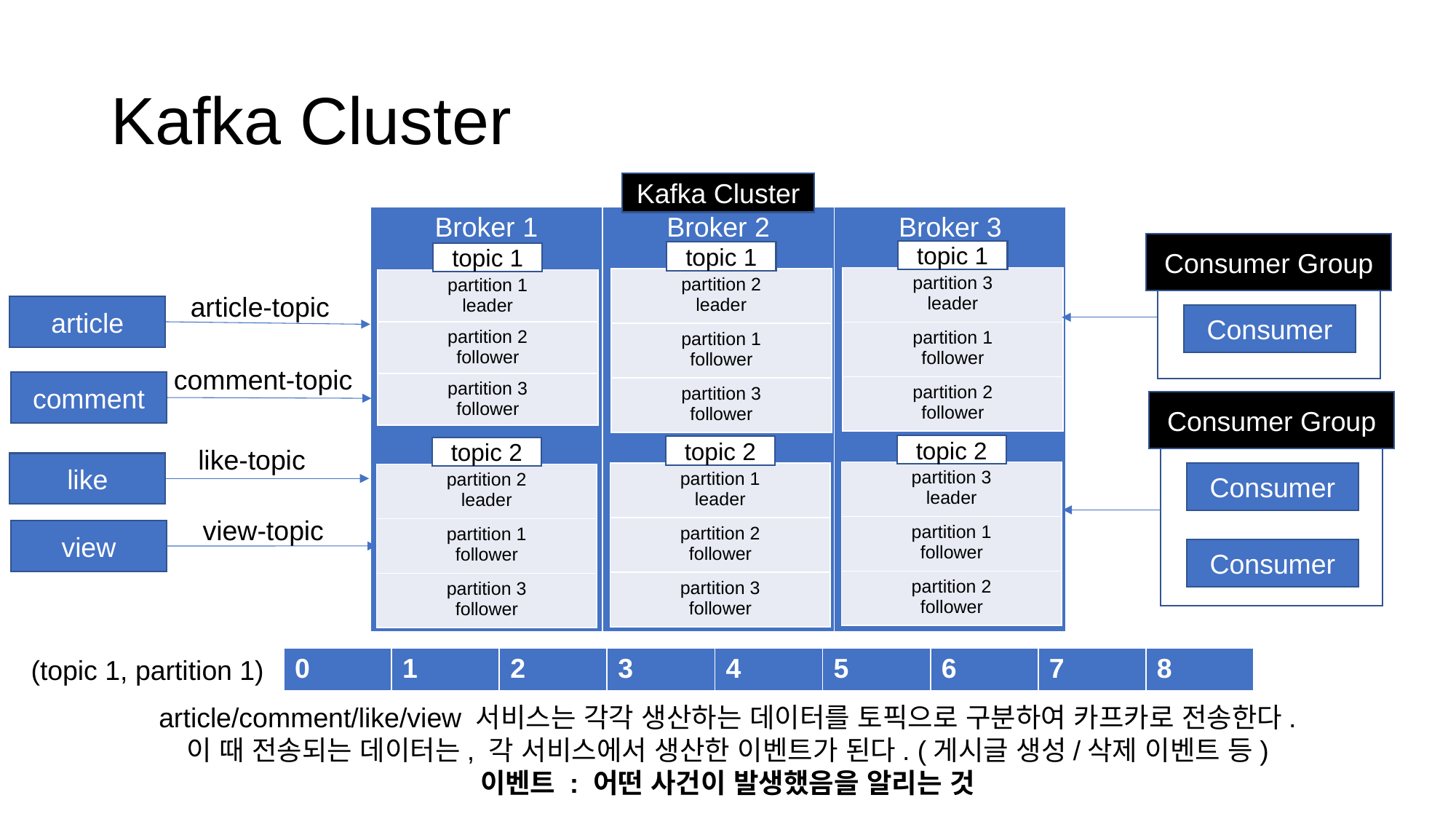

# Kafka Cluster
Kafka Cluster
| Broker 1 | Broker 2 | Broker 3 |
| --- | --- | --- |
Consumer Group
topic 1
topic 1
topic 1

| partition 3 leader |
| --- |
| partition 1 follower |
| partition 2 follower |
| partition 2 leader |
| --- |
| partition 1 follower |
| partition 3 follower |
| partition 1 leader |
| --- |
| partition 2 follower |
| partition 3 follower |
article-topic
article
Consumer
comment-topic
comment
Consumer Group

topic 2
topic 2
topic 2
like-topic
like
| partition 3 leader |
| --- |
| partition 1 follower |
| partition 2 follower |
| partition 1 leader |
| --- |
| partition 2 follower |
| partition 3 follower |
Consumer
| partition 2 leader |
| --- |
| partition 1 follower |
| partition 3 follower |
view-topic
view
Consumer
(topic 1, partition 1)
| 0 | 1 | 2 | 3 | 4 | 5 | 6 | 7 | 8 |
| --- | --- | --- | --- | --- | --- | --- | --- | --- |
article/comment/like/view 서비스는 각각 생산하는 데이터를 토픽으로 구분하여 카프카로 전송한다.
이 때 전송되는 데이터는, 각 서비스에서 생산한 이벤트가 된다. (게시글 생성/삭제 이벤트 등)
이벤트 : 어떤 사건이 발생했음을 알리는 것